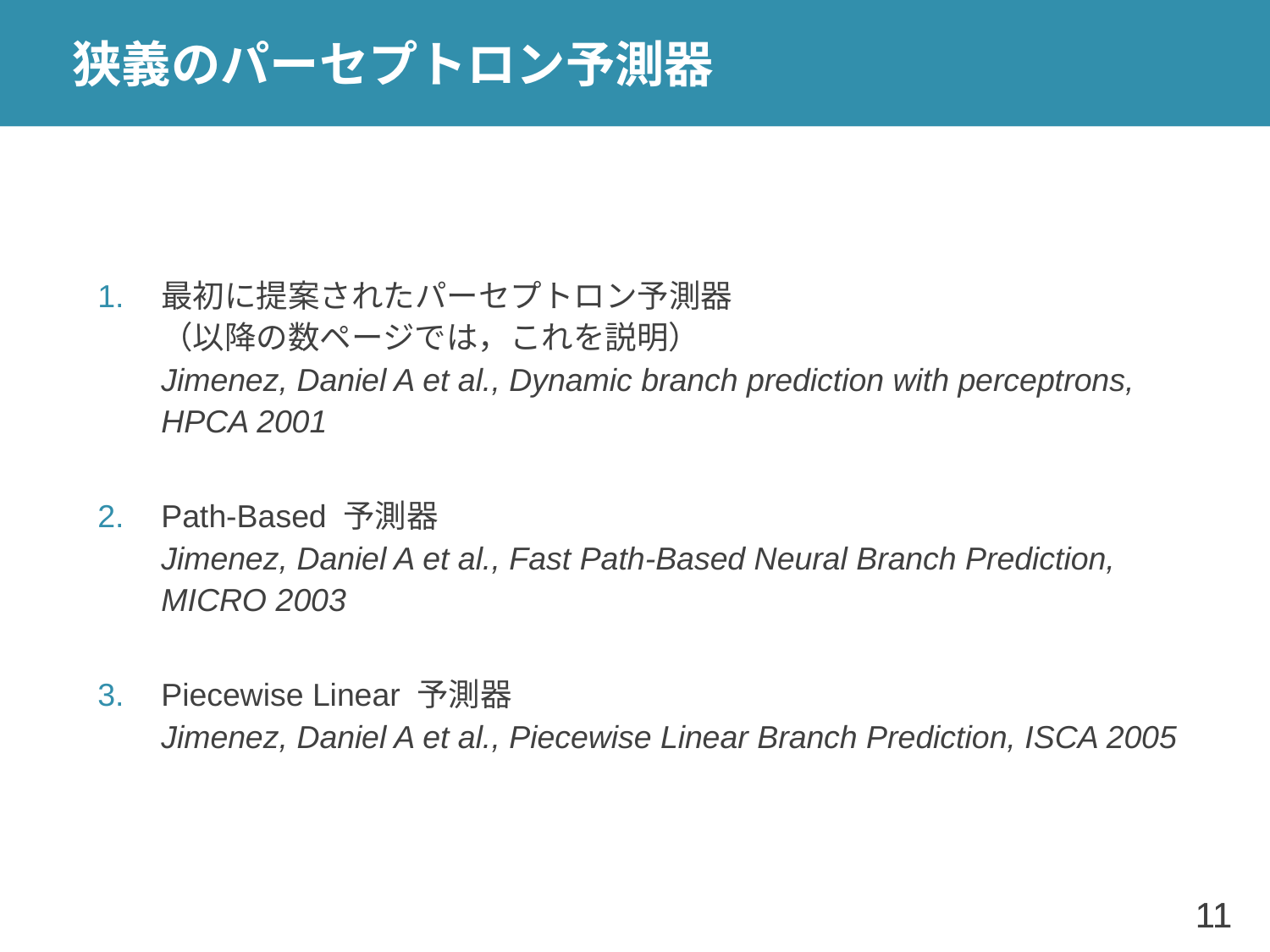

# 狭義のパーセプトロン予測器
最初に提案されたパーセプトロン予測器
（以降の数ページでは，これを説明）
Jimenez, Daniel A et al., Dynamic branch prediction with perceptrons, HPCA 2001
Path-Based 予測器
Jimenez, Daniel A et al., Fast Path-Based Neural Branch Prediction, MICRO 2003
Piecewise Linear 予測器
Jimenez, Daniel A et al., Piecewise Linear Branch Prediction, ISCA 2005